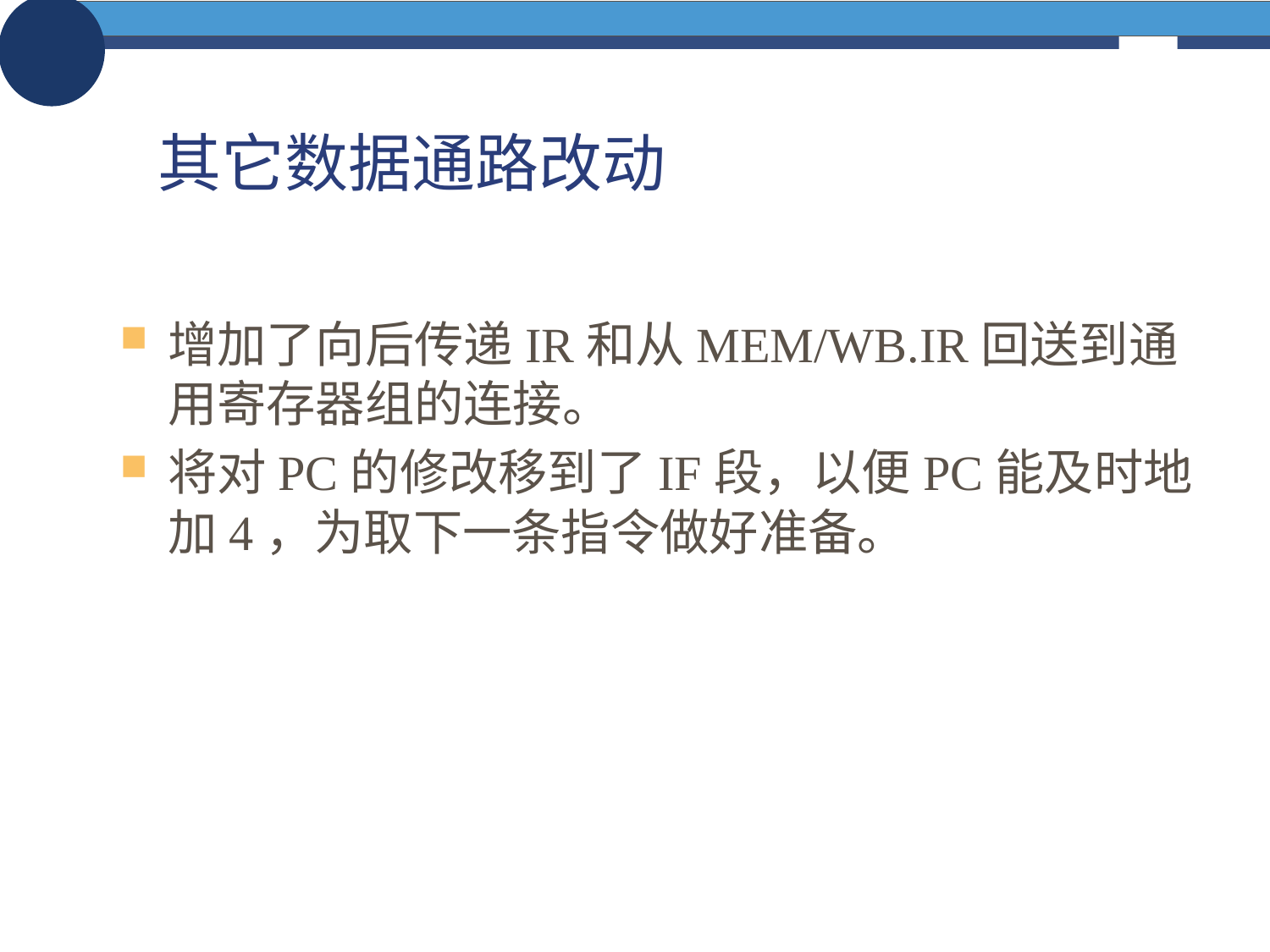

# 其它数据通路改动
增加了向后传递IR和从MEM/WB.IR回送到通用寄存器组的连接。
将对PC的修改移到了IF段，以便PC能及时地加4，为取下一条指令做好准备。